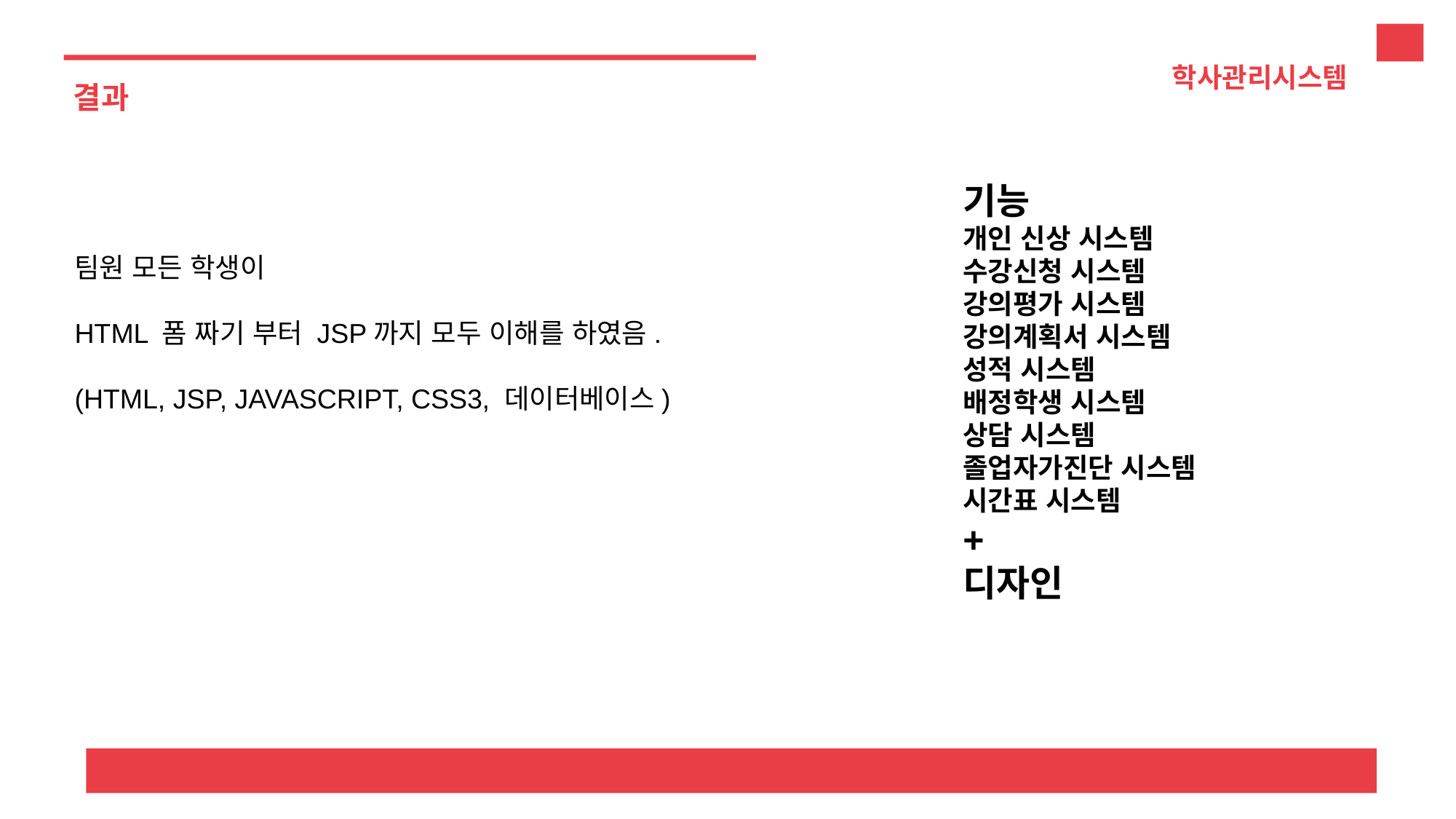

학사관리시스템
결과

기능
개인 신상 시스템
수강신청 시스템
강의평가 시스템
강의계획서 시스템
성적 시스템
배정학생 시스템
상담 시스템
졸업자가진단 시스템
시간표 시스템
+
디자인

팀원 모든 학생이

HTML 폼 짜기 부터 JSP까지 모두 이해를 하였음.

(HTML, JSP, JAVASCRIPT, CSS3, 데이터베이스)